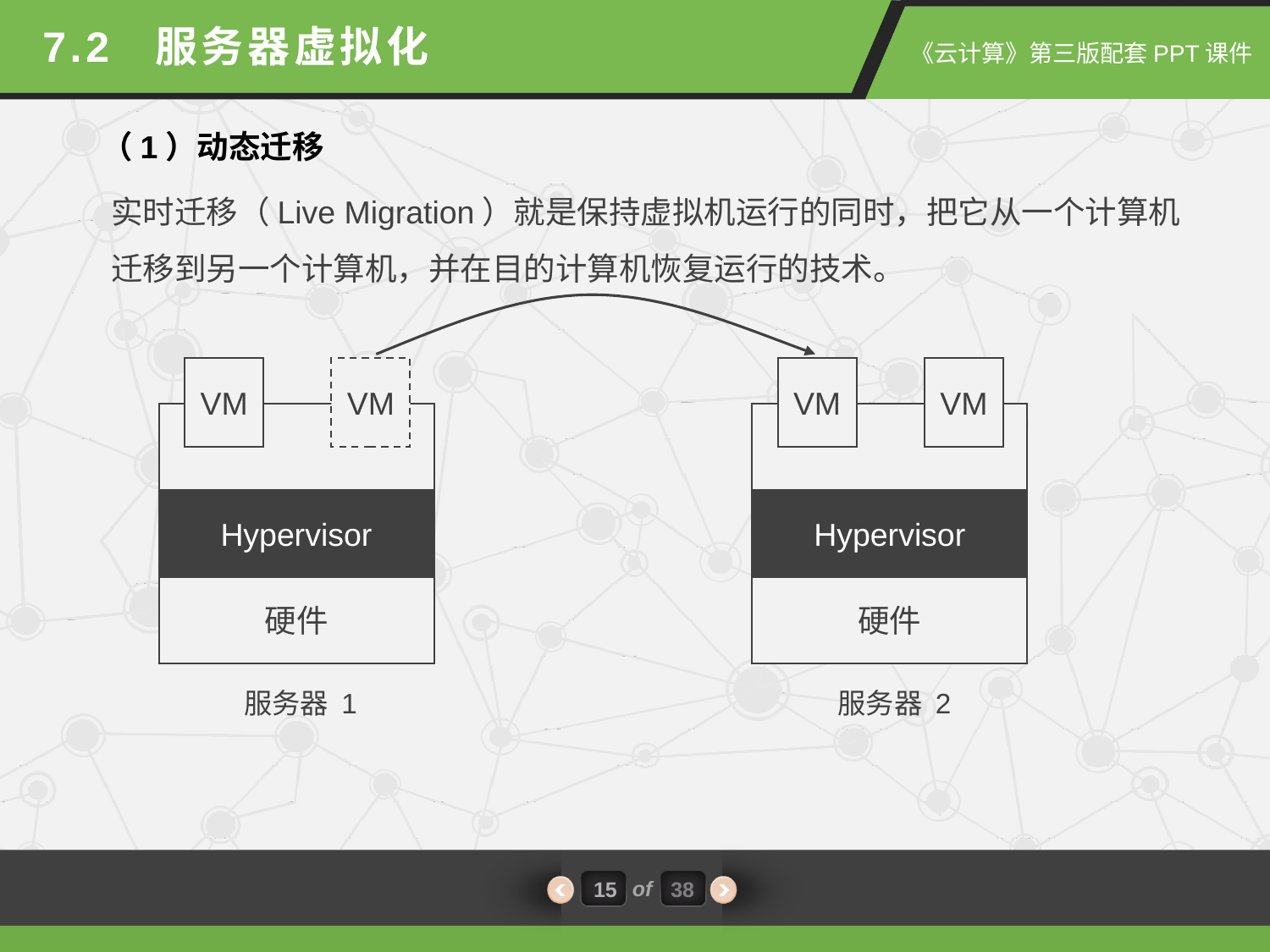

7.2  服务器虚拟化
（1）动态迁移
实时迁移（Live Migration）就是保持虚拟机运行的同时，把它从一个计算机迁移到另一个计算机，并在目的计算机恢复运行的技术。

VM
VM
VM
VM

Hypervisor
Hypervisor
硬件
硬件
服务器 1
服务器 2
15